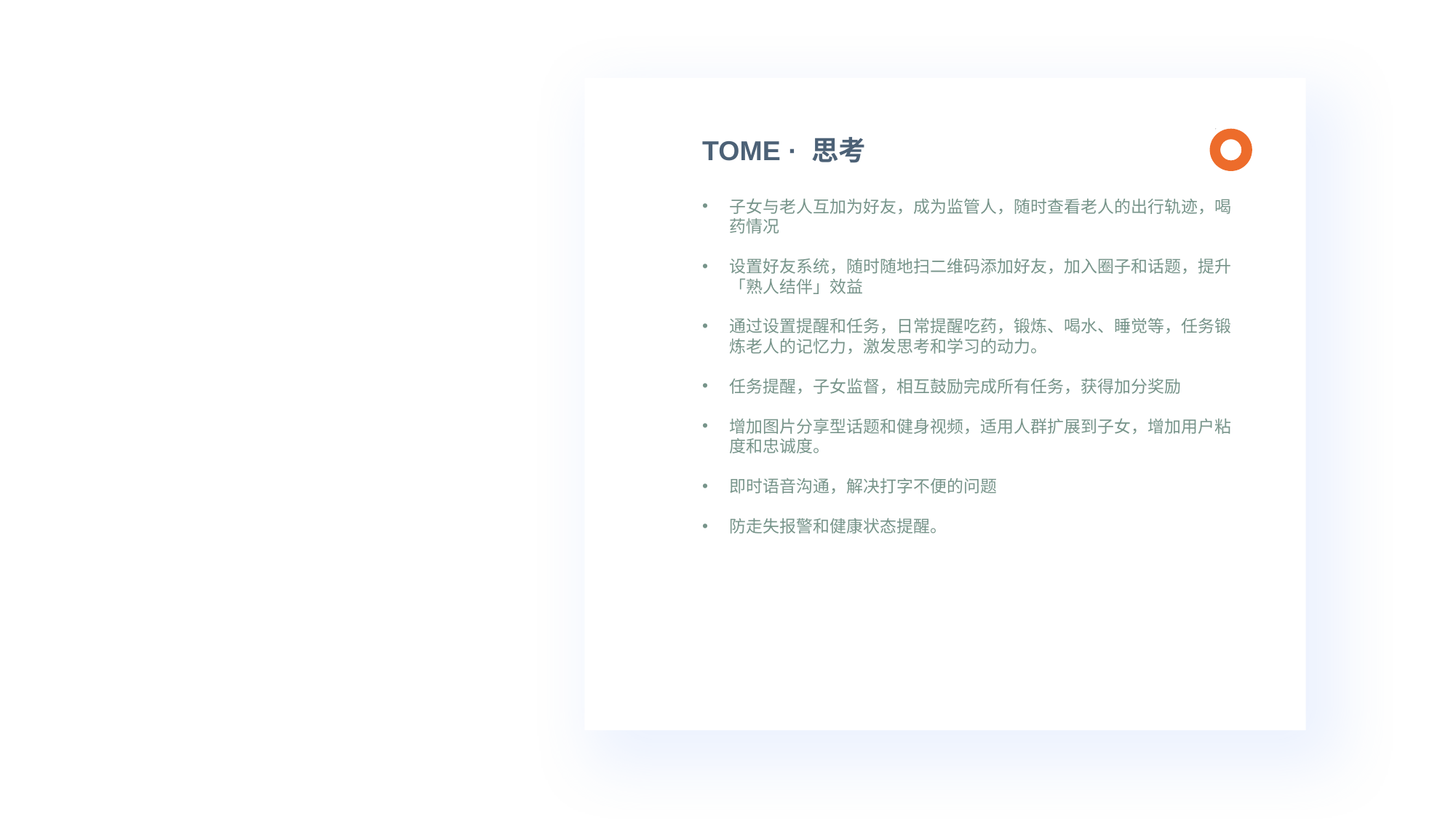

TOME · 思考

子女与老人互加为好友，成为监管人，随时查看老人的出行轨迹，喝药情况

设置好友系统，随时随地扫二维码添加好友，加入圈子和话题，提升「熟人结伴」效益

通过设置提醒和任务，日常提醒吃药，锻炼、喝水、睡觉等，任务锻炼老人的记忆力，激发思考和学习的动力。

任务提醒，子女监督，相互鼓励完成所有任务，获得加分奖励

增加图片分享型话题和健身视频，适用人群扩展到子女，增加用户粘度和忠诚度。

即时语音沟通，解决打字不便的问题

防走失报警和健康状态提醒。